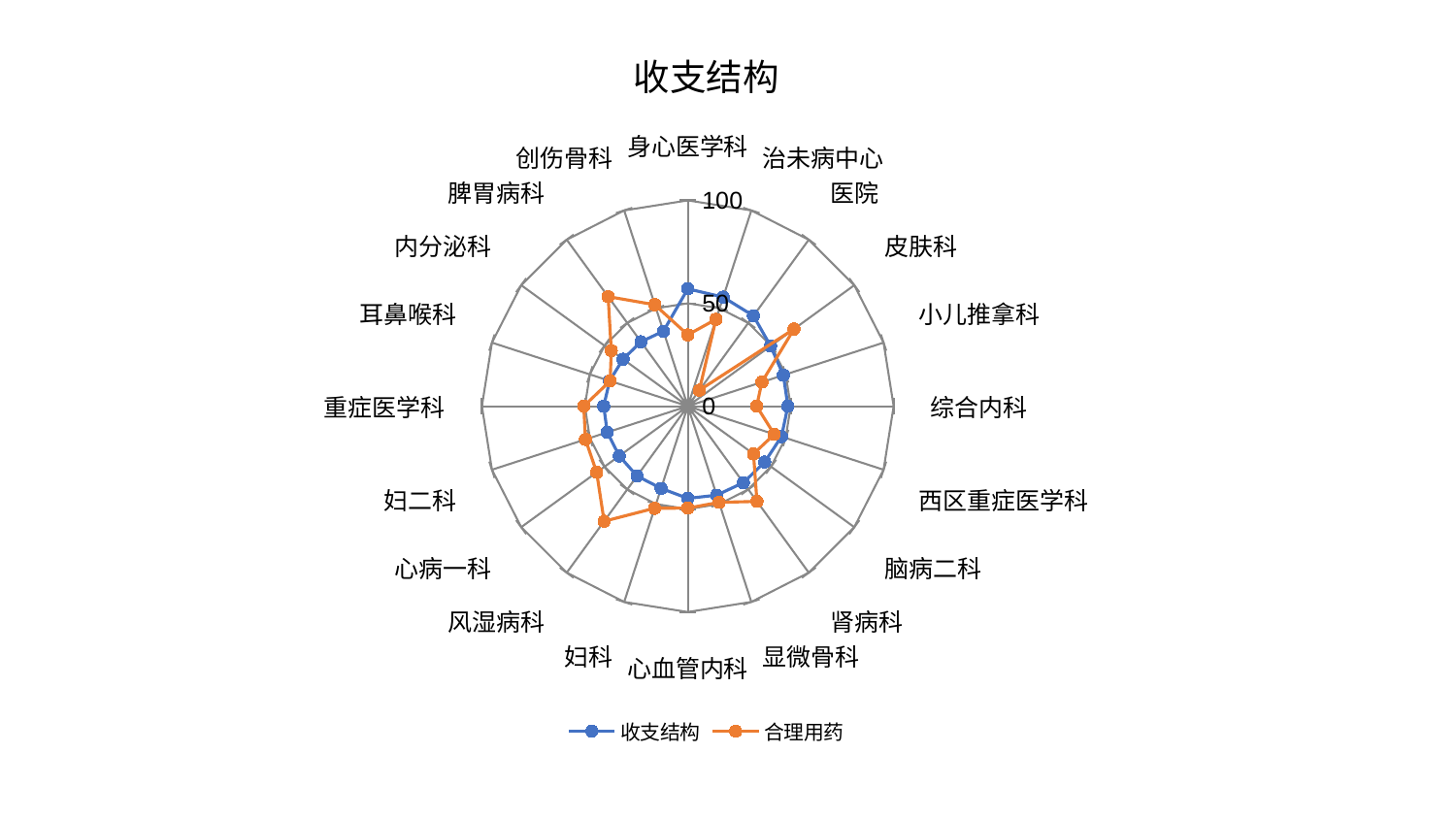

### Chart: 收支结构

| Category | 收支结构 | 合理用药 |
|---|---|---|
| 身心医学科 | 57.01766800918685 | 34.676400404054085 |
| 治未病中心 | 55.73310390971146 | 44.389061148295504 |
| 医院 | 54.28912872812186 | 9.532488055652037 |
| 皮肤科 | 49.725370965193 | 63.80297714244776 |
| 小儿推拿科 | 48.835672074092464 | 37.86196222994752 |
| 综合内科 | 48.653246606060755 | 33.47014423837288 |
| 西区重症医学科 | 47.889041806140376 | 44.174151762701655 |
| 脑病二科 | 46.196690041485105 | 39.48425617996498 |
| 肾病科 | 45.95106388421056 | 57.19835130272283 |
| 显微骨科 | 45.46045812340046 | 49.12973277659158 |
| 心血管内科 | 44.79704863351476 | 49.55240937040512 |
| 妇科 | 41.98200452953767 | 52.16279428599356 |
| 风湿病科 | 41.93451020194697 | 69.12510889335374 |
| 心病一科 | 41.14159235488372 | 54.70035437405727 |
| 妇二科 | 41.12572709805465 | 52.253450596394266 |
| 重症医学科 | 40.82914945260718 | 50.502423929283346 |
| 耳鼻喉科 | 39.91659304755684 | 39.65778588264797 |
| 内分泌科 | 38.85801553731037 | 45.933207808942896 |
| 脾胃病科 | 38.69422791213147 | 65.80739859991965 |
| 创伤骨科 | 38.30642824214009 | 51.83021400418505 |
63